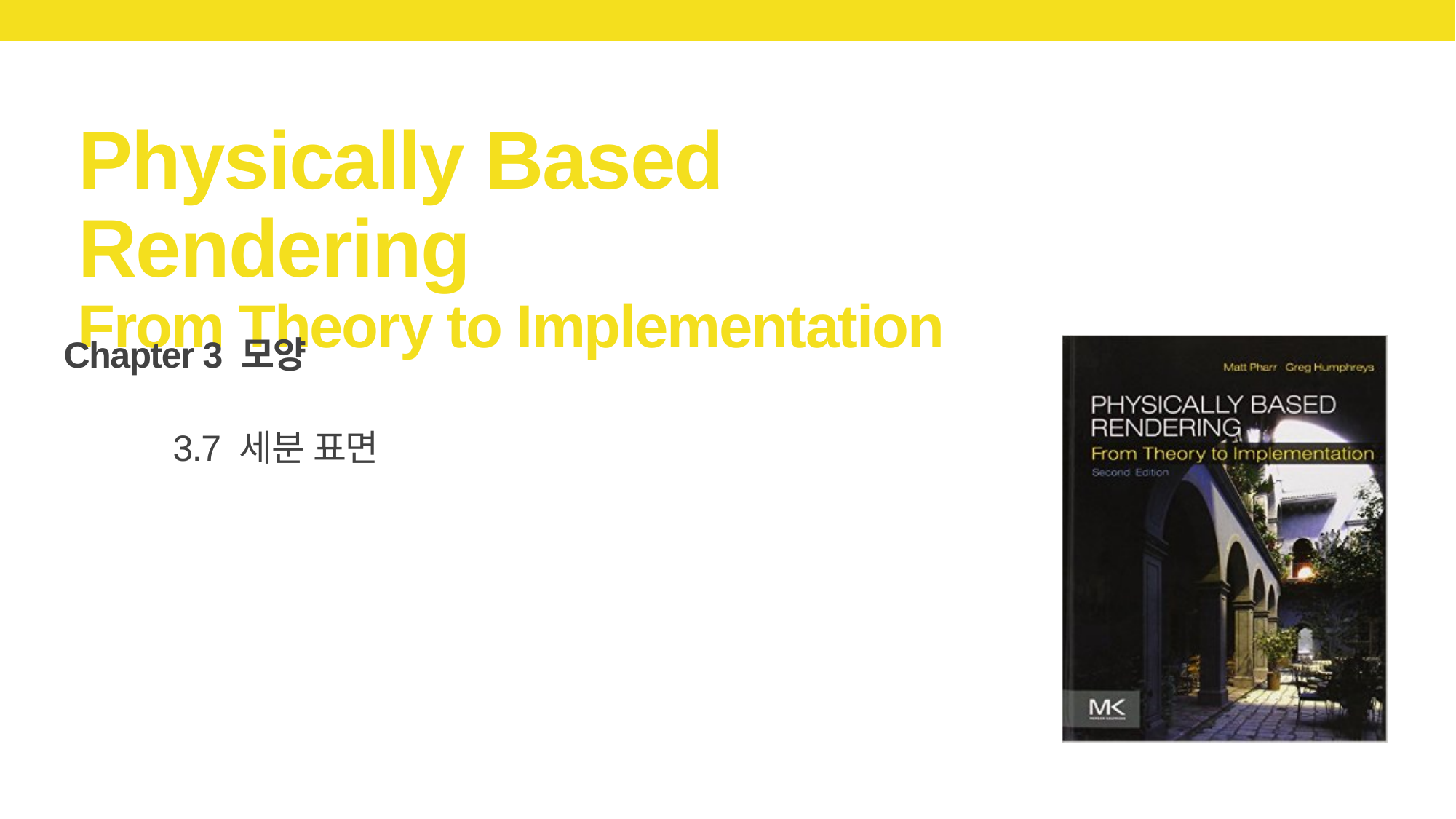

# Physically Based Rendering From Theory to Implementation
Chapter 3 모양

	3.7 세분 표면